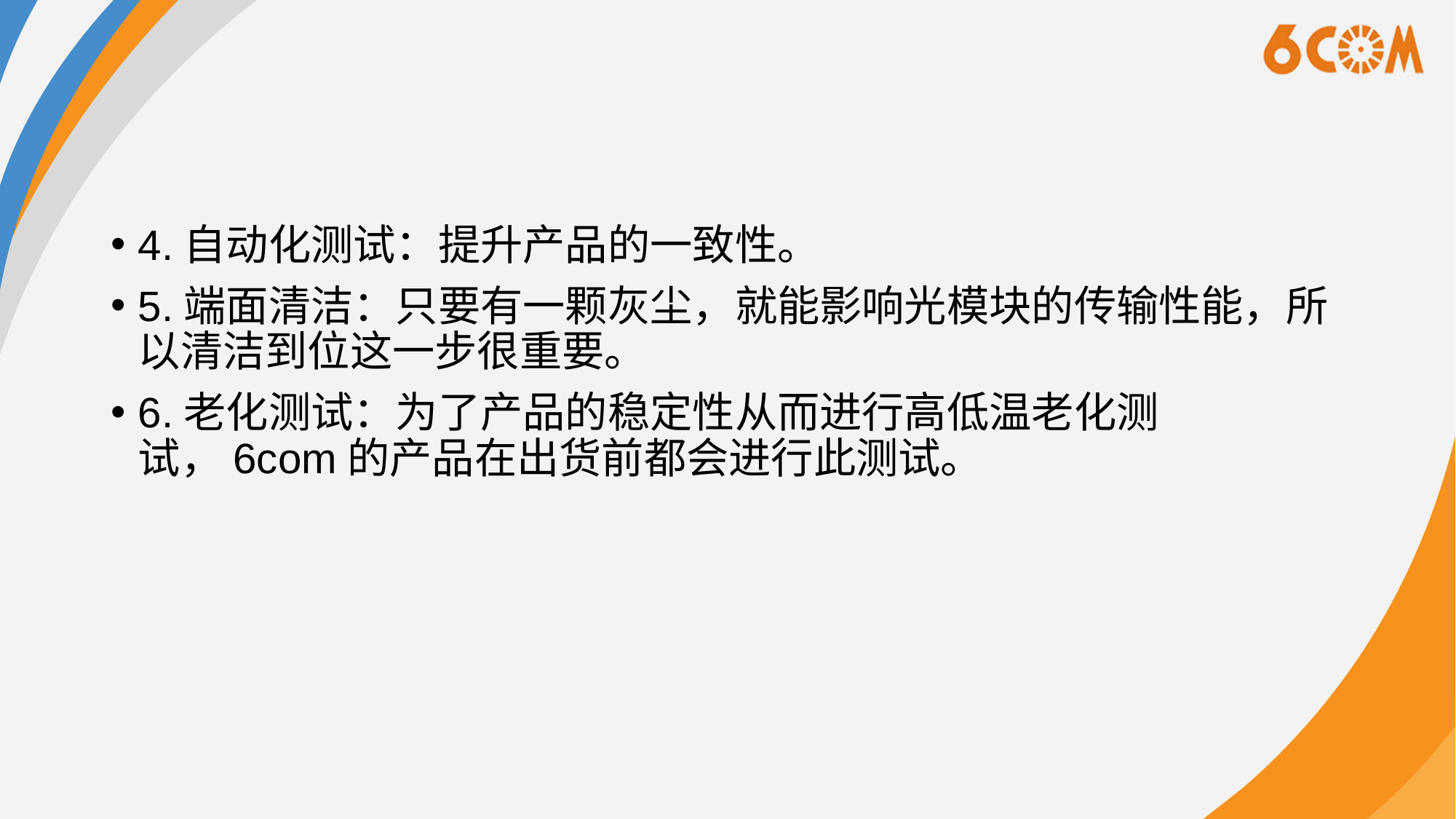

#
4.自动化测试：提升产品的一致性。
5.端面清洁：只要有一颗灰尘，就能影响光模块的传输性能，所以清洁到位这一步很重要。
6.老化测试：为了产品的稳定性从而进行高低温老化测试，6com的产品在出货前都会进行此测试。